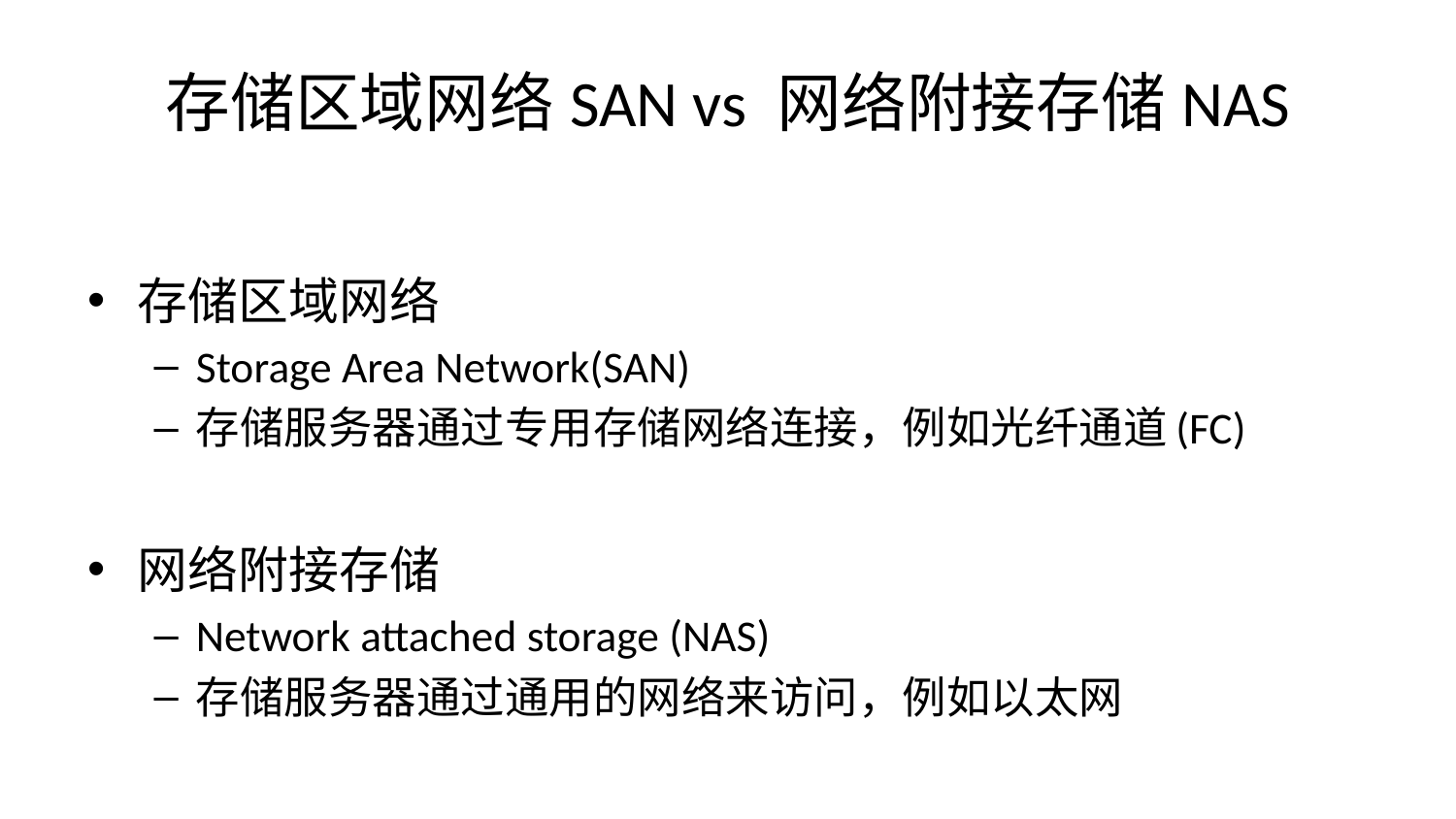

# 存储区域网络SAN vs 网络附接存储NAS

存储区域网络
Storage Area Network(SAN)
存储服务器通过专用存储网络连接，例如光纤通道(FC)

网络附接存储
Network attached storage (NAS)
存储服务器通过通用的网络来访问，例如以太网